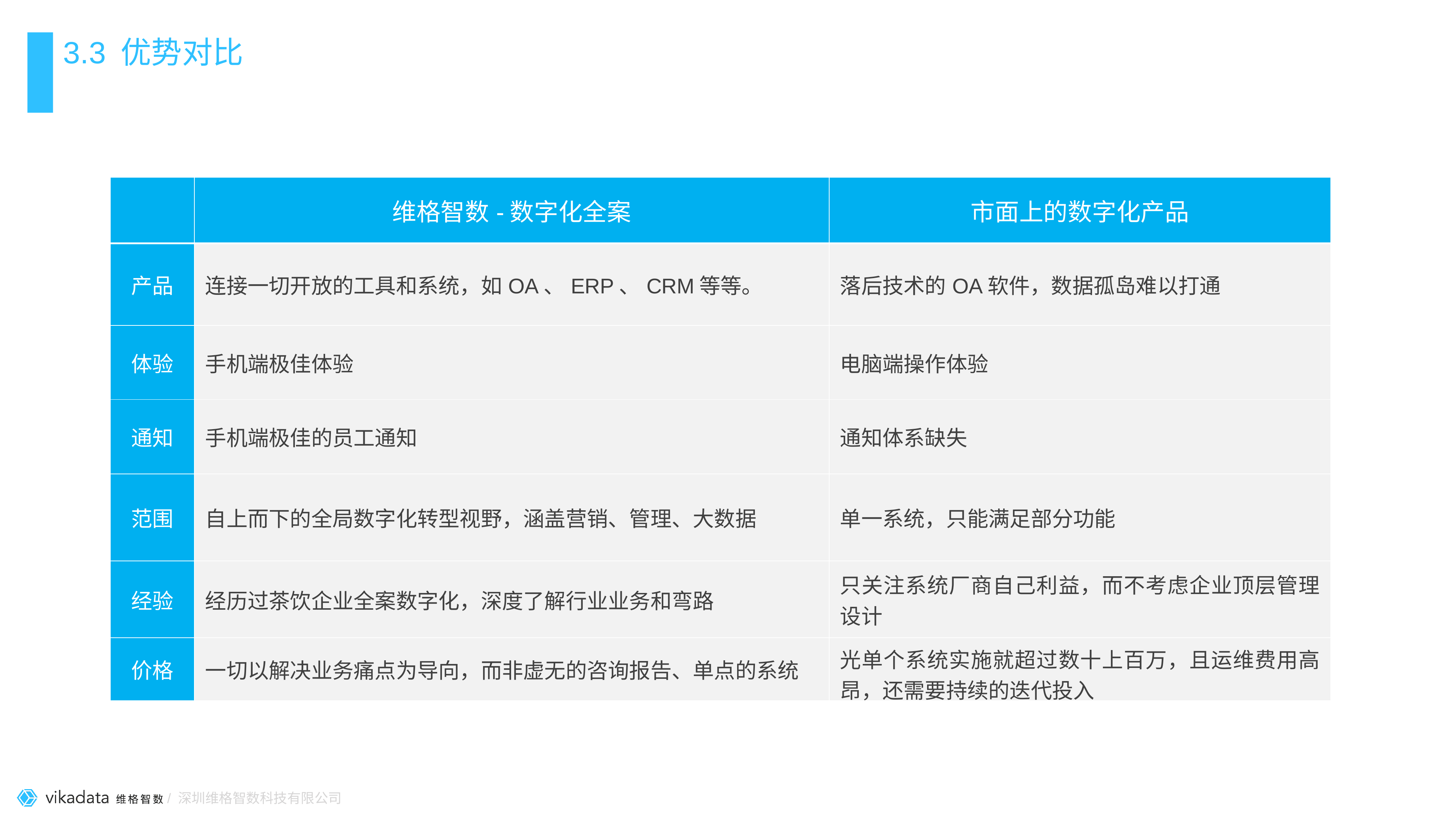

# 3.3 优势对比
|  | 维格智数-数字化全案 | 市面上的数字化产品 |
| --- | --- | --- |
| 产品 | 连接一切开放的工具和系统，如OA、ERP、CRM等等。 | 落后技术的OA软件，数据孤岛难以打通 |
| 体验 | 手机端极佳体验 | 电脑端操作体验 |
| 通知 | 手机端极佳的员工通知 | 通知体系缺失 |
| 范围 | 自上而下的全局数字化转型视野，涵盖营销、管理、大数据 | 单一系统，只能满足部分功能 |
| 经验 | 经历过茶饮企业全案数字化，深度了解行业业务和弯路 | 只关注系统厂商自己利益，而不考虑企业顶层管理设计 |
| 价格 | 一切以解决业务痛点为导向，而非虚无的咨询报告、单点的系统 | 光单个系统实施就超过数十上百万，且运维费用高昂，还需要持续的迭代投入 |
用于整合各部门资源，统一协调项目的推进。比如，会员系统的落地，就牵扯到IT、市场、财务、营运等等多个部门的事情，单纯依靠IT去推进是异常艰辛，因为各部门听命的是老板，而非IT或某部门，某部门的意见容易被忽略。
该虚拟组织建议CEO直接挂帅，并委派一名项目助理进行日常执行管理，定期进行会议统筹。
用于确保系统的正确落地使用。比如，ERP或会员系统项目落地后，业务方经常嫌弃或不使用，然后把责任归咎于IT系统不行。很多时候是员工处在舒适圈，不愿意去学习新的数字化系统导致的。管理信息化委员，将各个系统进行具体的「量化」，如ERP的收货率达到99%、OA的使用率达到90%等等。该虚拟组织建议CEO直接挂帅，并委派一名项目助理进行日常梳理，制定好KPI，定期进行会议回顾。